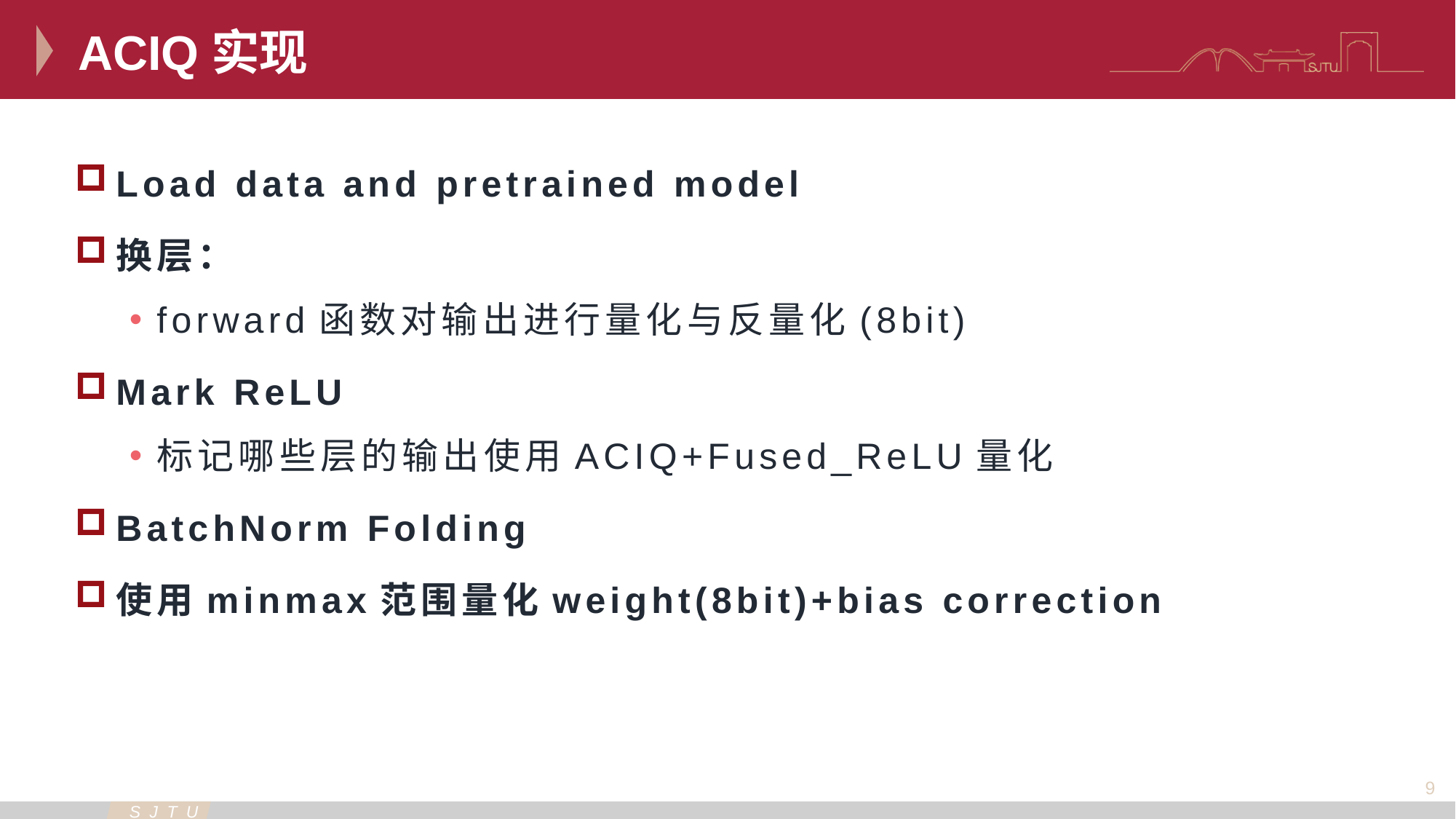

ACIQ实现
Load data and pretrained model
换层：
forward函数对输出进行量化与反量化(8bit)
Mark ReLU
标记哪些层的输出使用ACIQ+Fused_ReLU量化
BatchNorm Folding
使用minmax范围量化weight(8bit)+bias correction

9